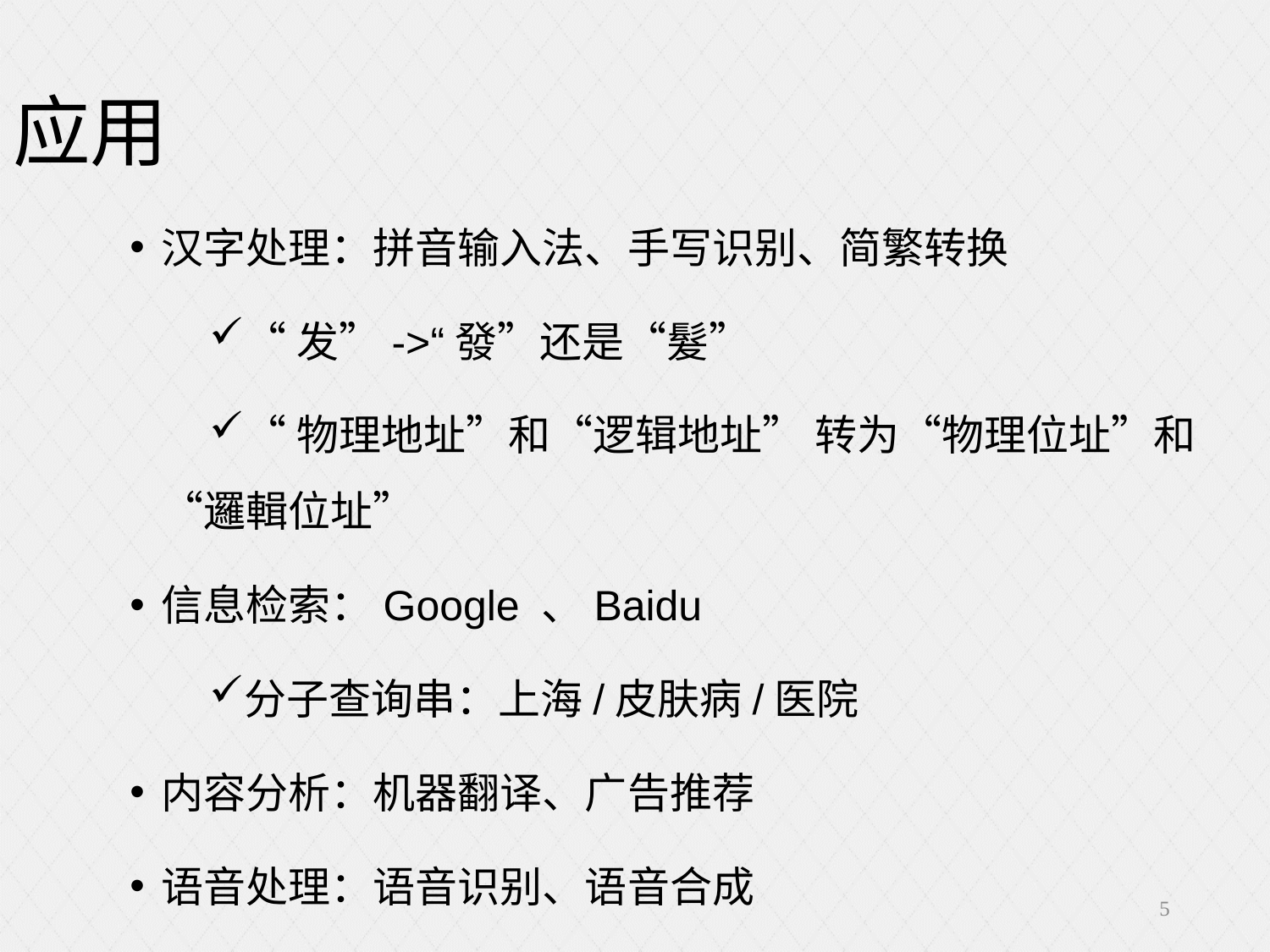

应用
汉字处理：拼音输入法、手写识别、简繁转换
“发”->“發”还是“髮”
“物理地址”和“逻辑地址” 转为“物理位址”和“邏輯位址”
信息检索：Google 、Baidu
分子查询串：上海/皮肤病/医院
内容分析：机器翻译、广告推荐
语音处理：语音识别、语音合成

5